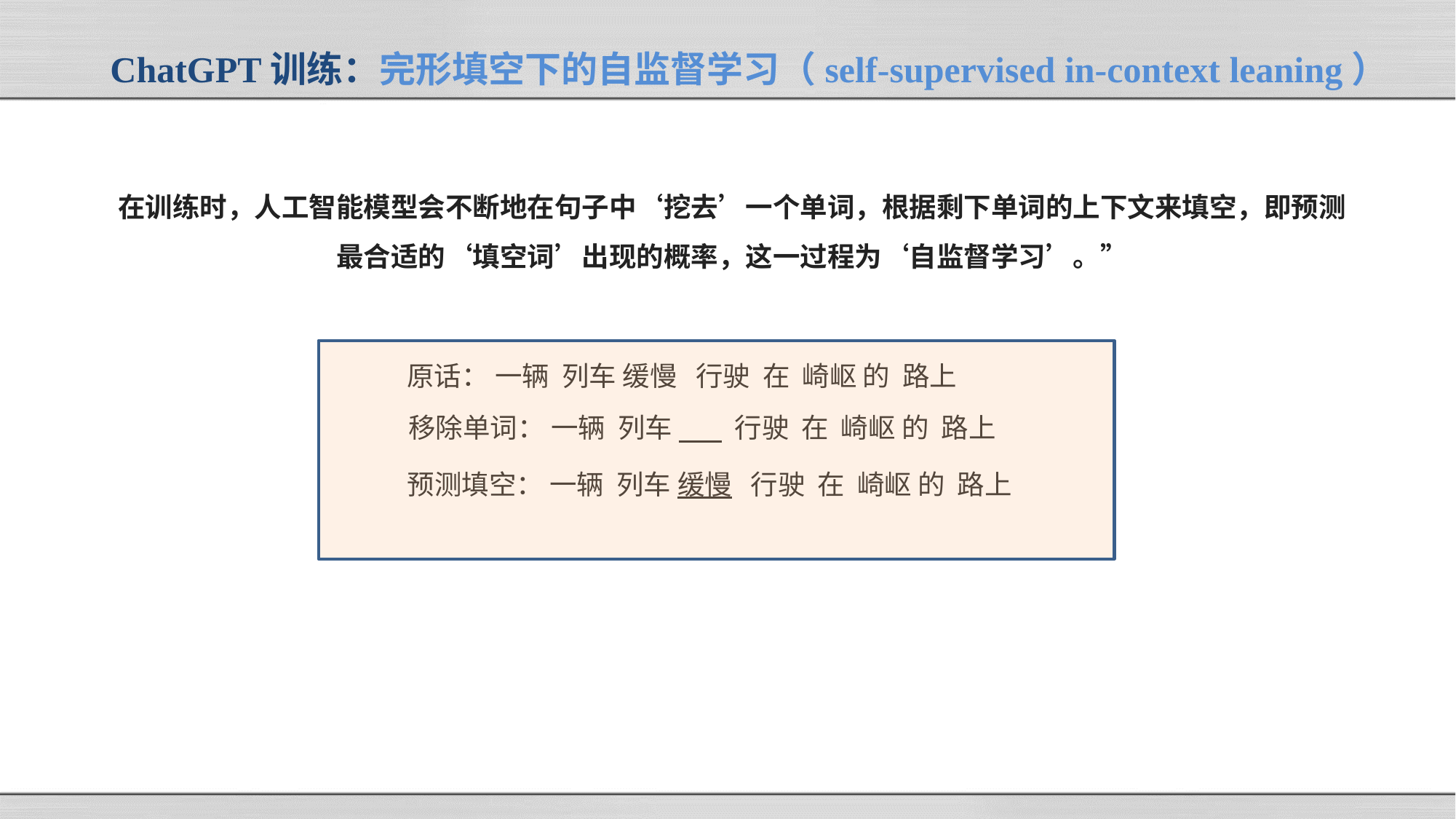

# ChatGPT训练：完形填空下的自监督学习（self-supervised in-context leaning）
在训练时，人工智能模型会不断地在句子中‘挖去’一个单词，根据剩下单词的上下文来填空，即预测最合适的‘填空词’出现的概率，这一过程为‘自监督学习’。”

原话： 一辆  列车 缓慢   行驶  在  崎岖 的  路上
移除单词： 一辆  列车          行驶  在  崎岖 的  路上
预测填空： 一辆  列车 缓慢   行驶  在  崎岖 的  路上